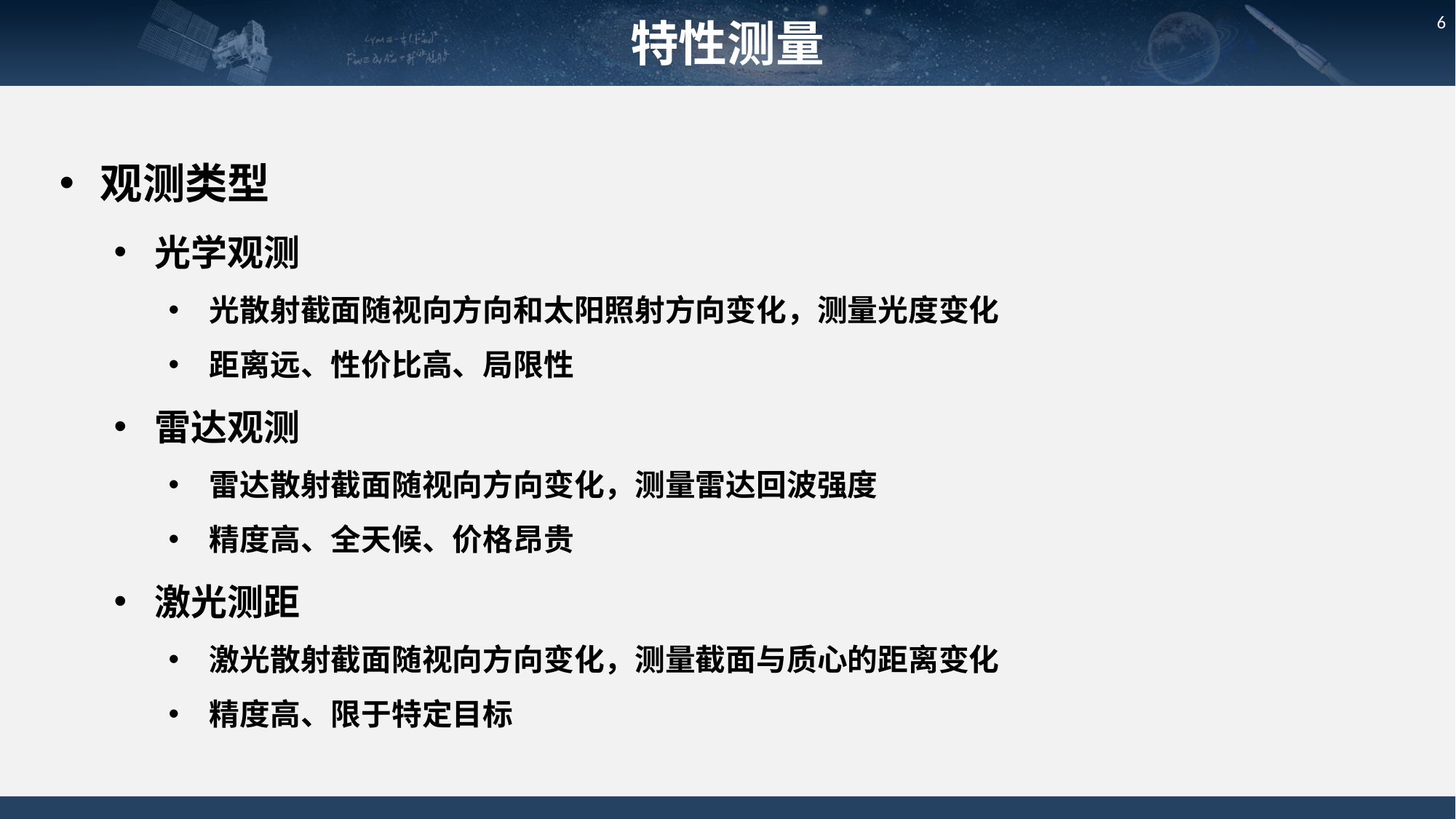

特性测量
6
观测类型
光学观测
光散射截面随视向方向和太阳照射方向变化，测量光度变化
距离远、性价比高、局限性
雷达观测
雷达散射截面随视向方向变化，测量雷达回波强度
精度高、全天候、价格昂贵
激光测距
激光散射截面随视向方向变化，测量截面与质心的距离变化
精度高、限于特定目标